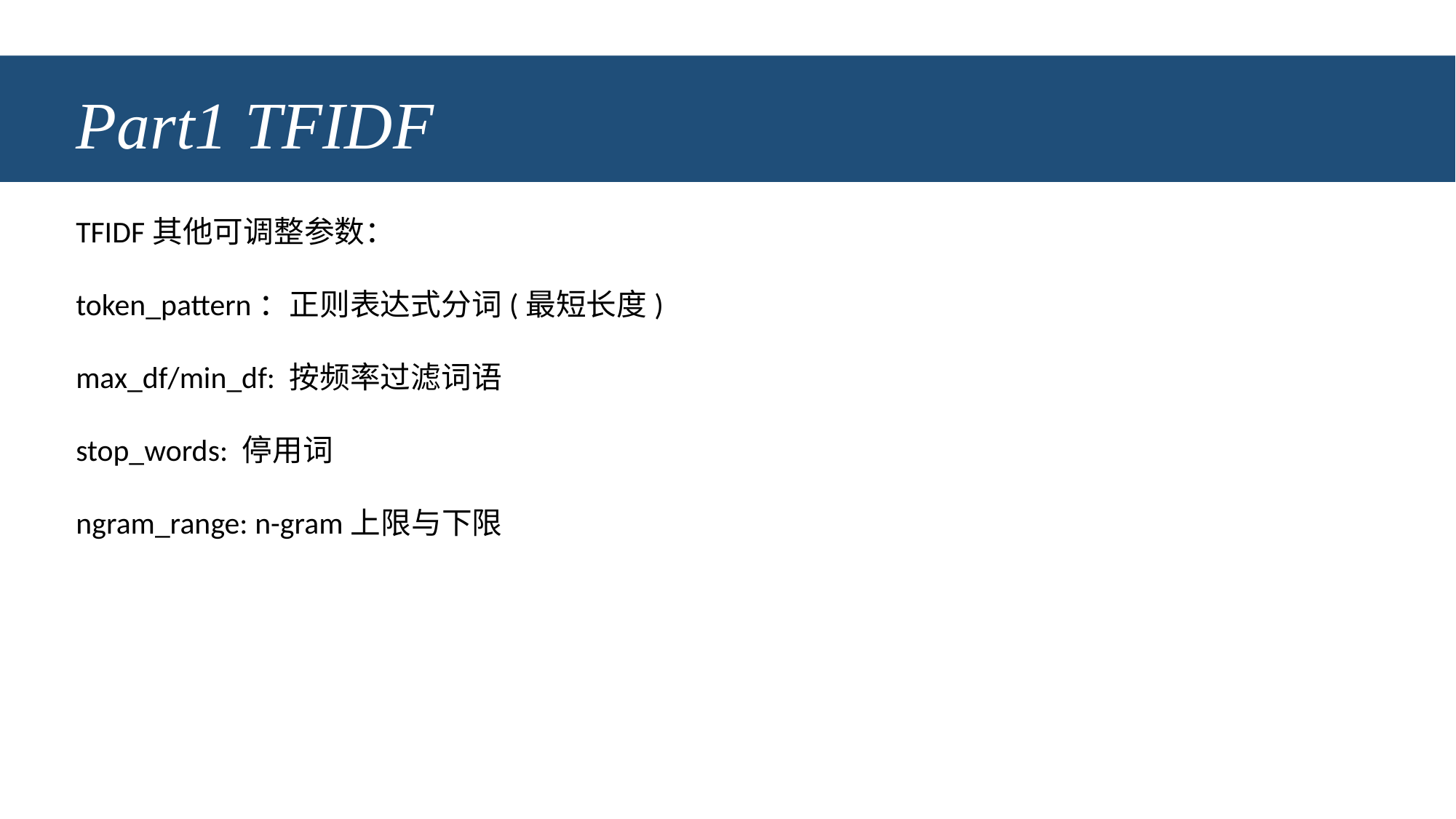

# Part1 TFIDF

TFIDF其他可调整参数：

token_pattern：正则表达式分词(最短长度)

max_df/min_df: 按频率过滤词语

stop_words: 停用词

ngram_range: n-gram上限与下限